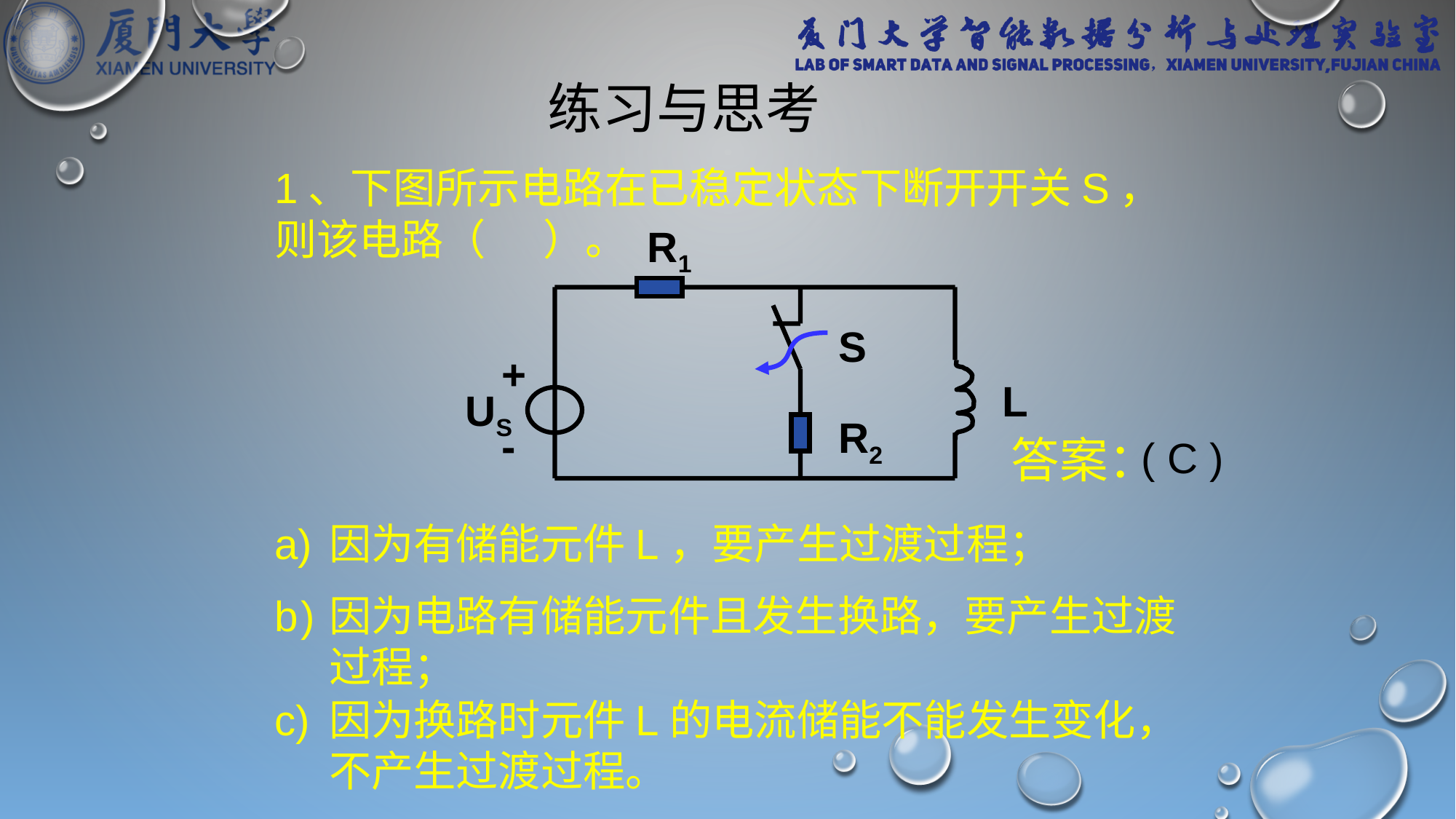

练习与思考
1、下图所示电路在已稳定状态下断开开关S，则该电路（      ）。
R1

S

+
-

L
US

R2

答案：
( C )
因为有储能元件L，要产生过渡过程；
因为电路有储能元件且发生换路，要产生过渡过程；
因为换路时元件L的电流储能不能发生变化，不产生过渡过程。